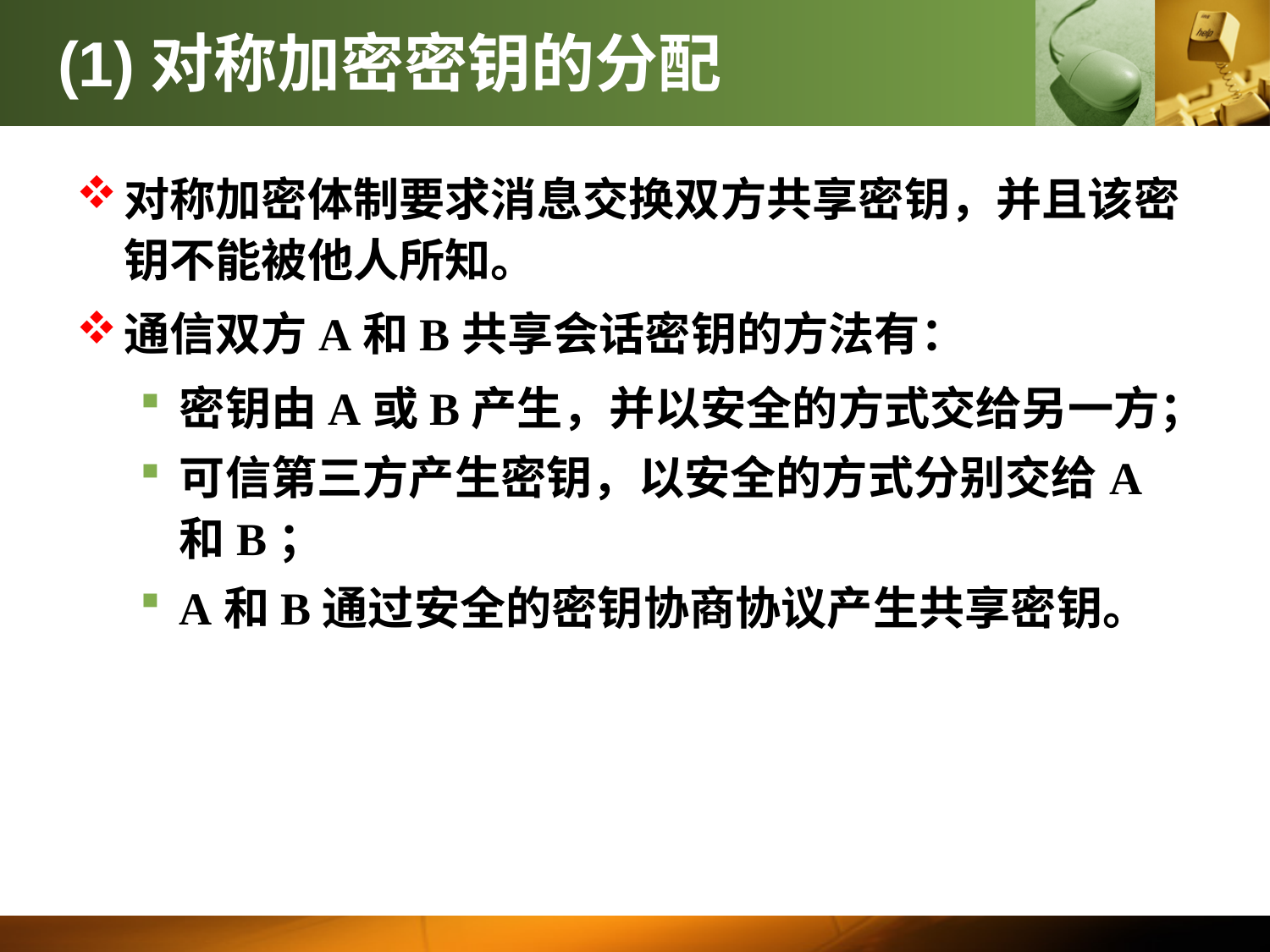

# (1)对称加密密钥的分配
对称加密体制要求消息交换双方共享密钥，并且该密钥不能被他人所知。
通信双方A和B共享会话密钥的方法有：
密钥由A或B产生，并以安全的方式交给另一方；
可信第三方产生密钥，以安全的方式分别交给A和B；
A和B通过安全的密钥协商协议产生共享密钥。